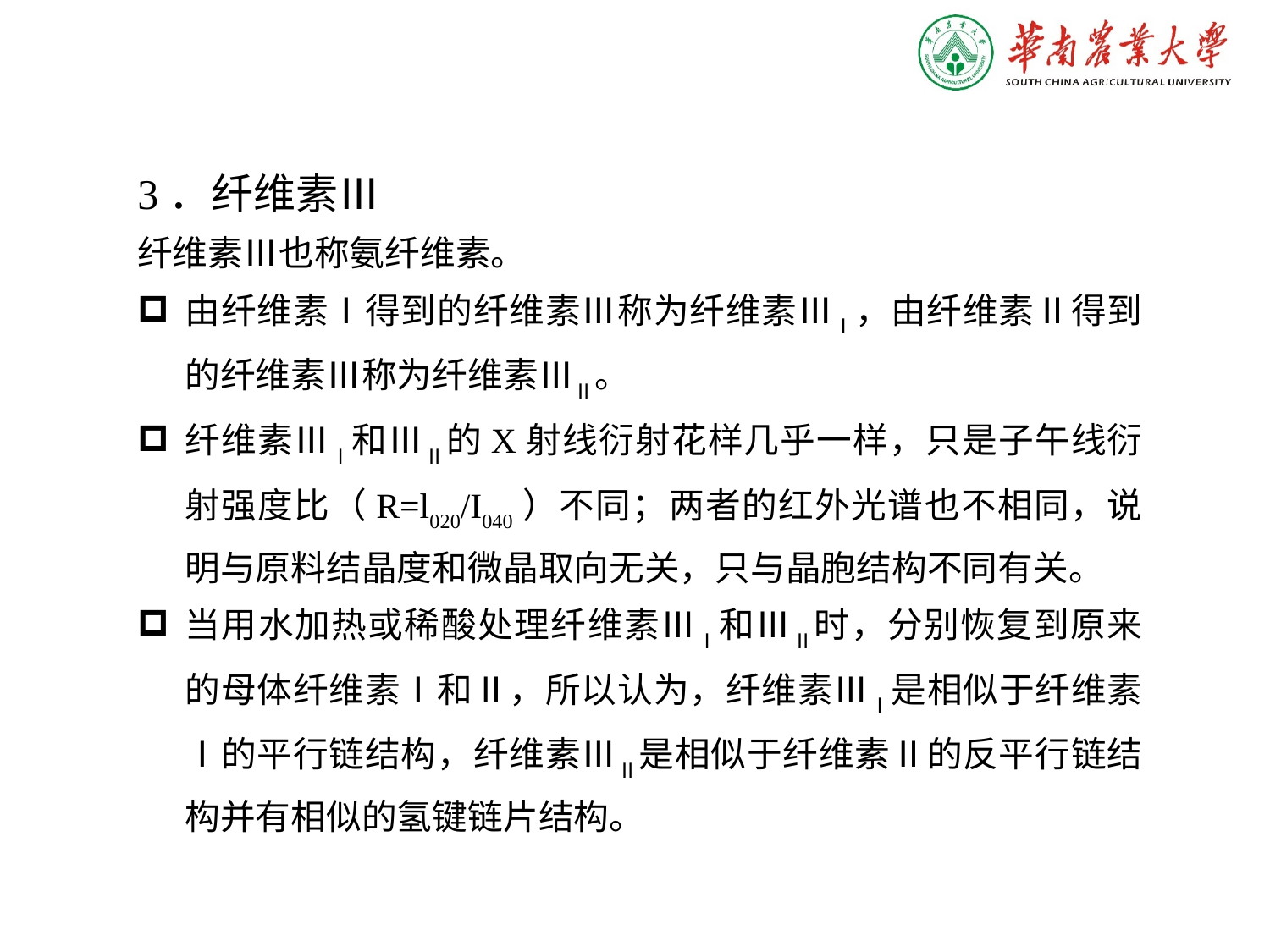

3．纤维素Ⅲ
纤维素Ⅲ也称氨纤维素。
由纤维素Ⅰ得到的纤维素Ⅲ称为纤维素ⅢⅠ，由纤维素Ⅱ得到的纤维素Ⅲ称为纤维素ⅢⅡ。
纤维素ⅢⅠ和ⅢⅡ的X射线衍射花样几乎一样，只是子午线衍射强度比（R=l020/I040）不同；两者的红外光谱也不相同，说明与原料结晶度和微晶取向无关，只与晶胞结构不同有关。
当用水加热或稀酸处理纤维素ⅢⅠ和ⅢⅡ时，分别恢复到原来的母体纤维素Ⅰ和Ⅱ，所以认为，纤维素ⅢⅠ是相似于纤维素Ⅰ的平行链结构，纤维素ⅢⅡ是相似于纤维素Ⅱ的反平行链结构并有相似的氢键链片结构。